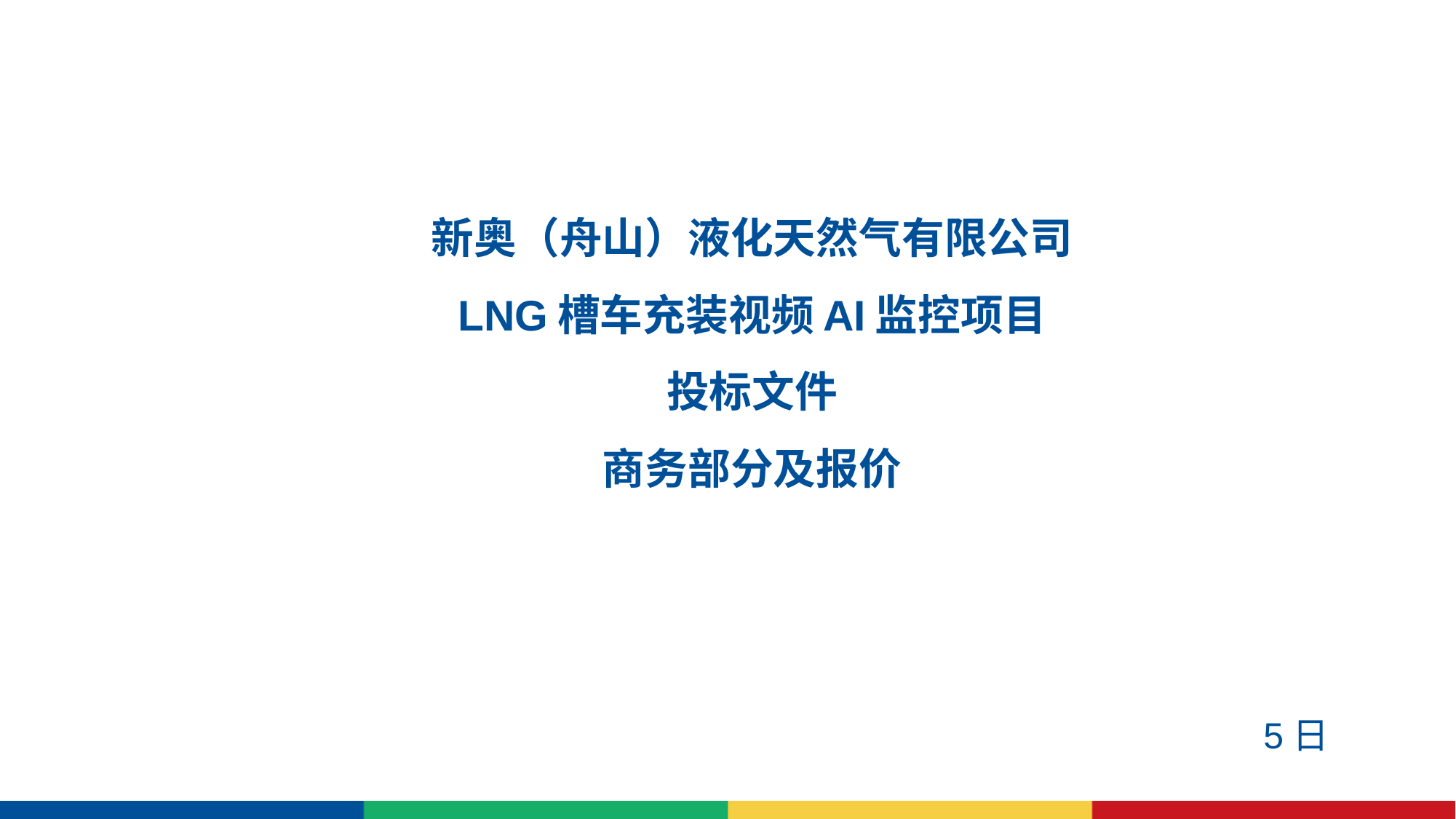

# 新奥（舟山）液化天然气有限公司 LNG槽车充装视频AI监控项目 投标文件 商务部分及报价
5日